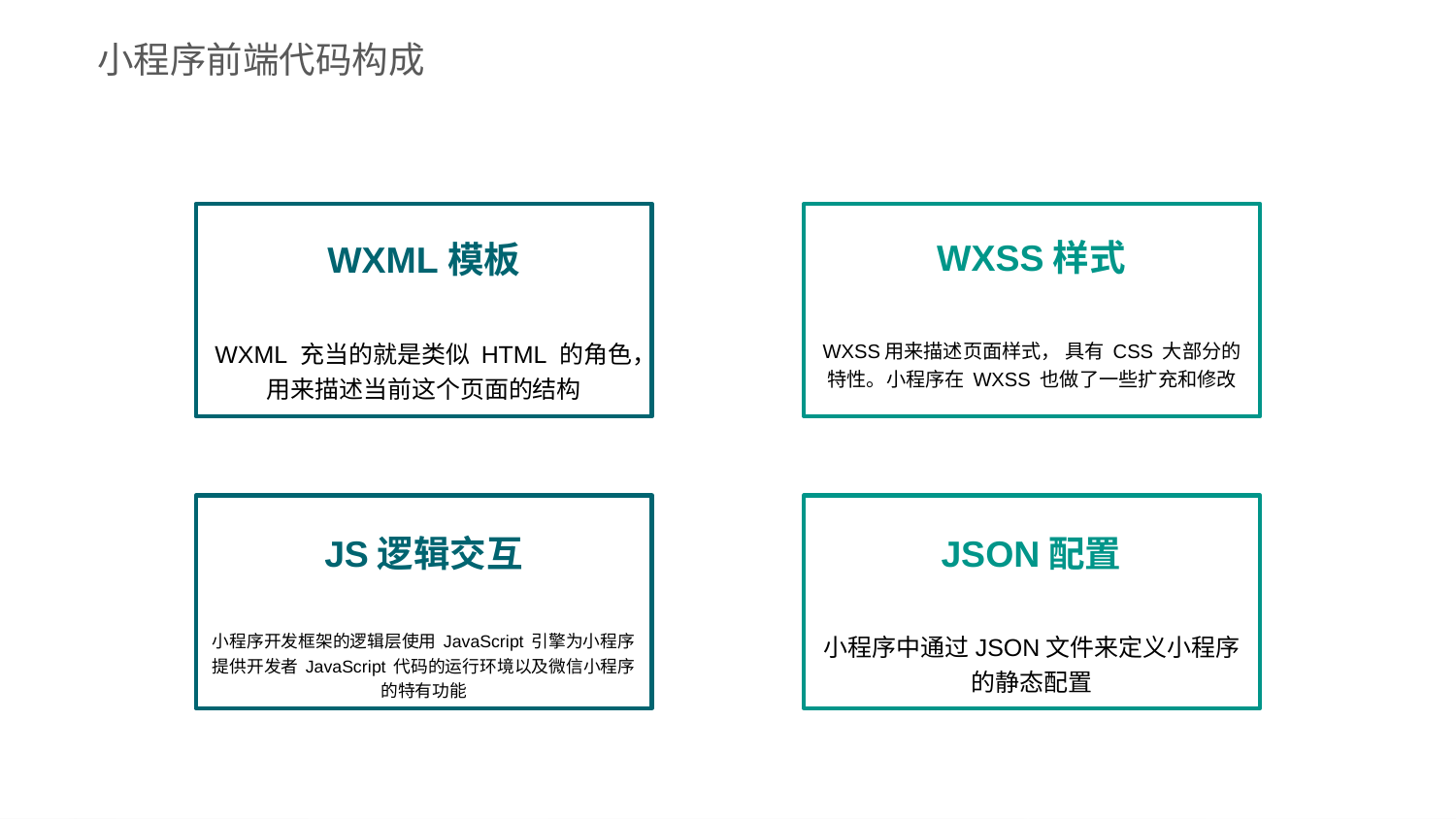

小程序前端代码构成

WXML模板
WXML 充当的就是类似 HTML 的角色，用来描述当前这个页面的结构

WXSS样式
WXSS用来描述页面样式， 具有 CSS 大部分的特性。小程序在 WXSS 也做了一些扩充和修改

JS逻辑交互
小程序开发框架的逻辑层使用 JavaScript 引擎为小程序提供开发者 JavaScript 代码的运行环境以及微信小程序的特有功能

JSON配置
小程序中通过JSON文件来定义小程序的静态配置